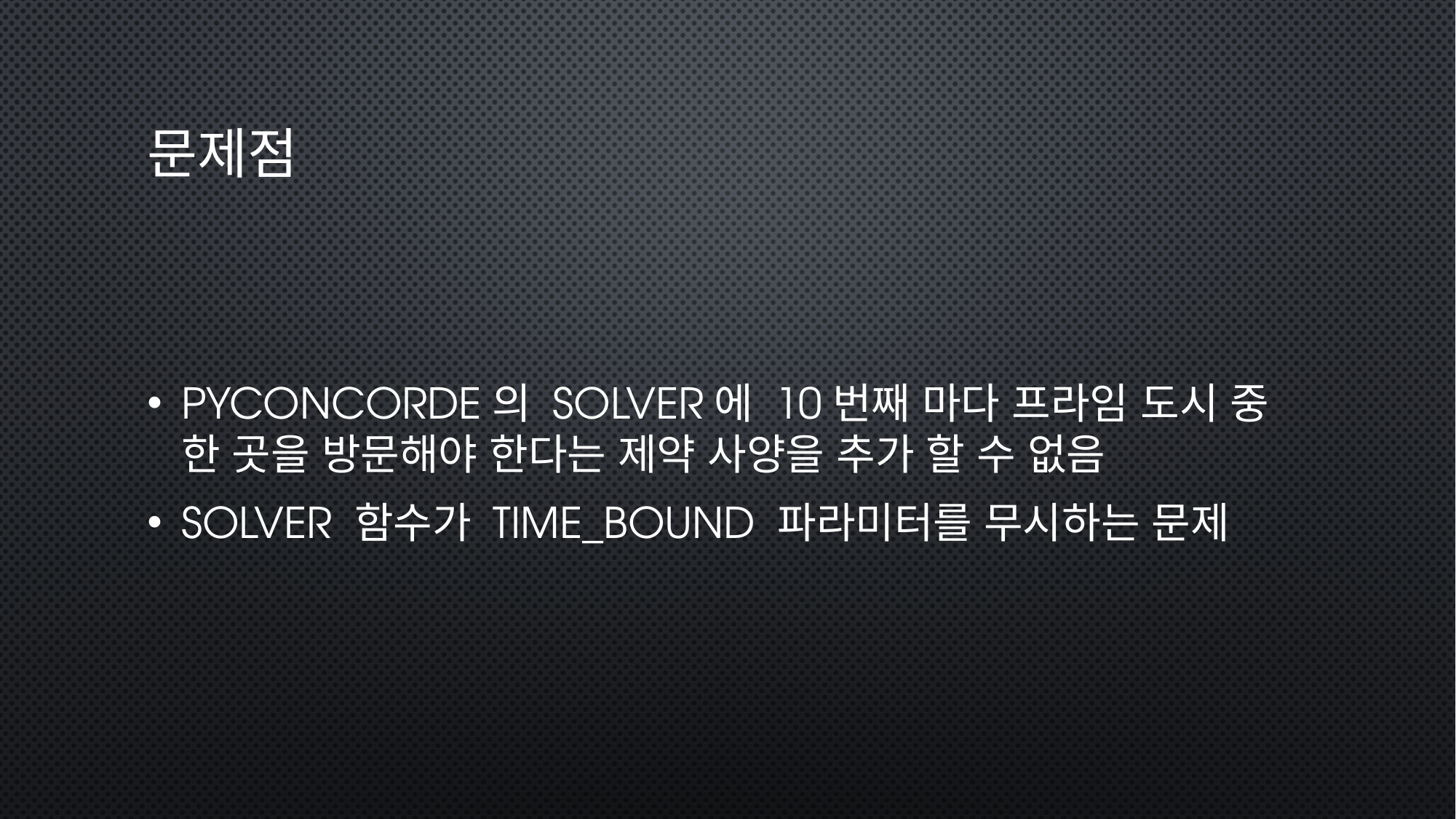

# 문제점
PyConcorde의 Solver에 10번째 마다 프라임 도시 중 한 곳을 방문해야 한다는 제약 사양을 추가 할 수 없음
Solver 함수가 time_bound 파라미터를 무시하는 문제